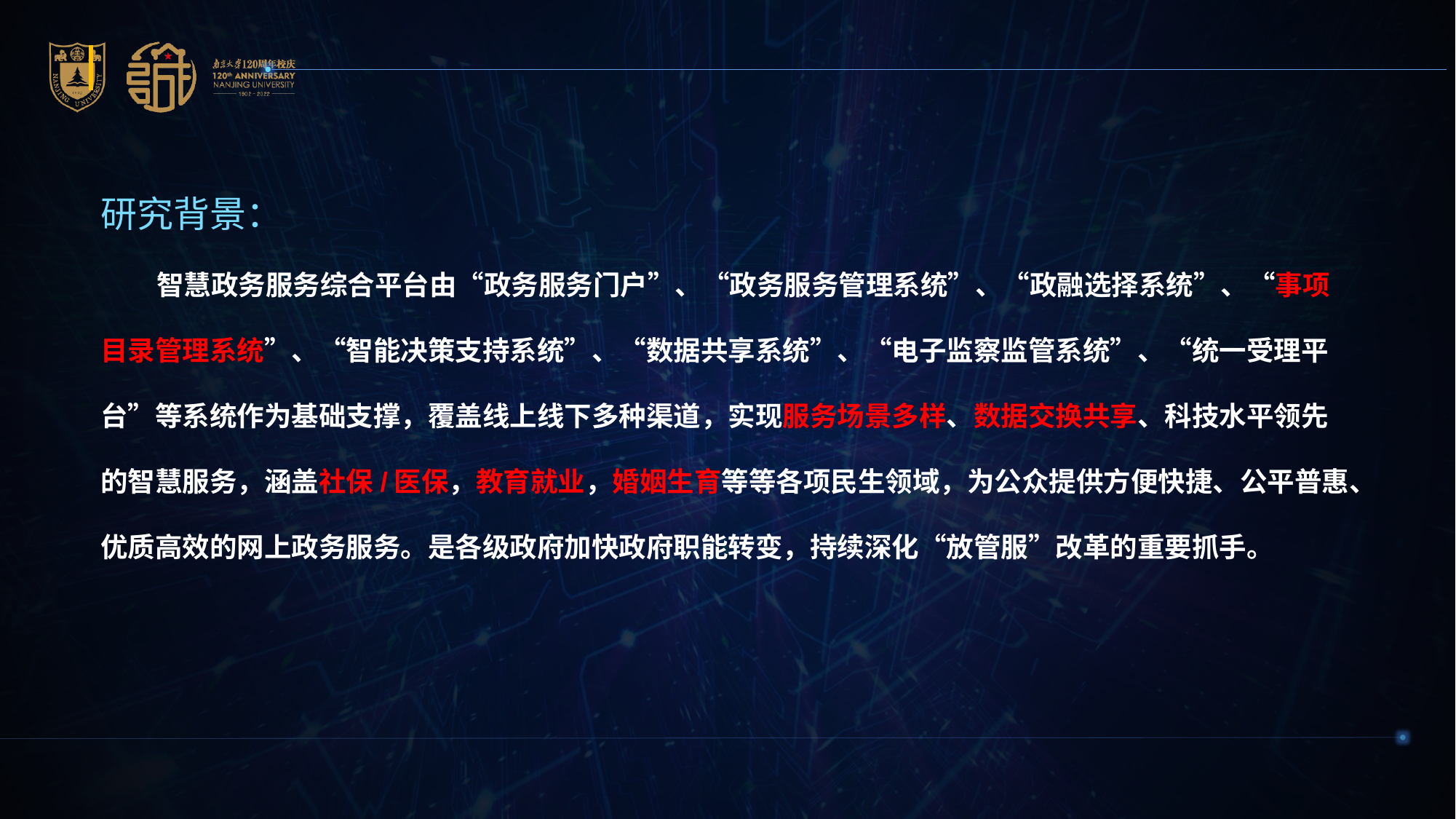

研究背景：
        智慧政务服务综合平台由“政务服务门户”、“政务服务管理系统”、“政融选择系统”、“事项目录管理系统”、“智能决策支持系统”、“数据共享系统”、“电子监察监管系统”、“统一受理平台”等系统作为基础支撑，覆盖线上线下多种渠道，实现服务场景多样、数据交换共享、科技水平领先的智慧服务，涵盖社保/医保，教育就业，婚姻生育等等各项民生领域，为公众提供方便快捷、公平普惠、优质高效的网上政务服务。是各级政府加快政府职能转变，持续深化“放管服”改革的重要抓手。